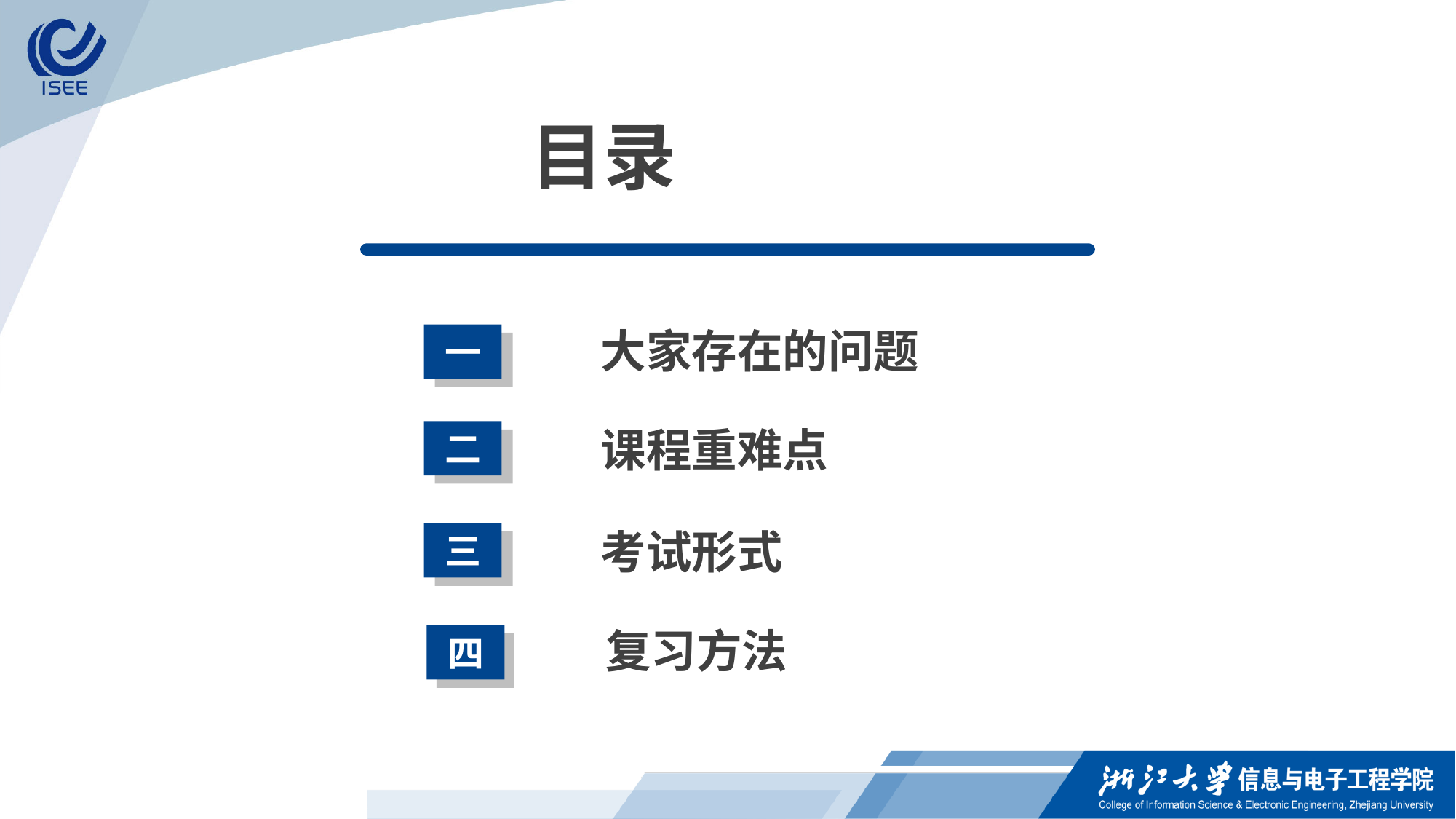

目录

大家存在的问题
一

课程重难点
二

考试形式
三

复习方法
四